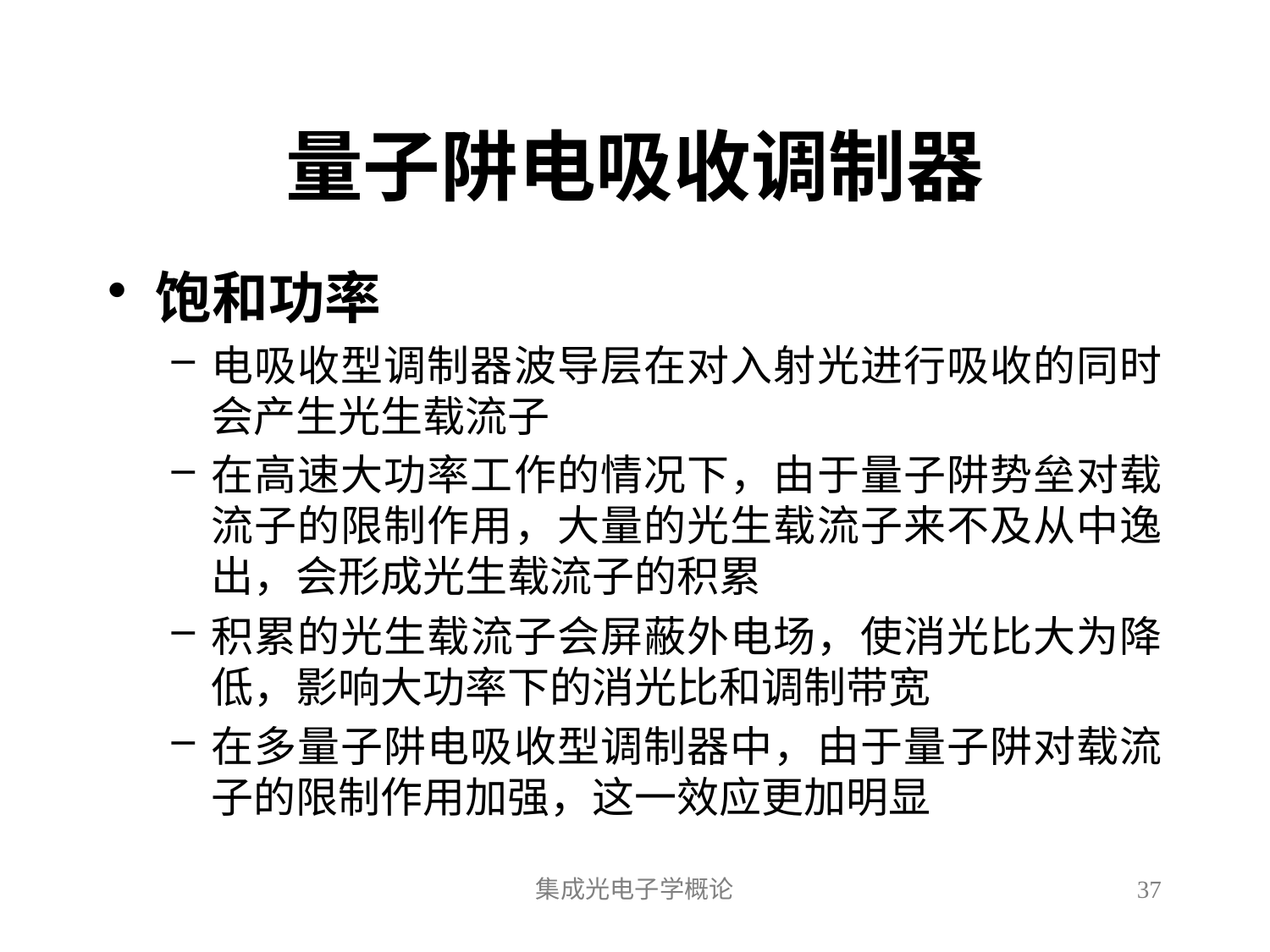

# 量子阱电吸收调制器
饱和功率
电吸收型调制器波导层在对入射光进行吸收的同时会产生光生载流子
在高速大功率工作的情况下，由于量子阱势垒对载流子的限制作用，大量的光生载流子来不及从中逸出，会形成光生载流子的积累
积累的光生载流子会屏蔽外电场，使消光比大为降低，影响大功率下的消光比和调制带宽
在多量子阱电吸收型调制器中，由于量子阱对载流子的限制作用加强，这一效应更加明显
集成光电子学概论
37